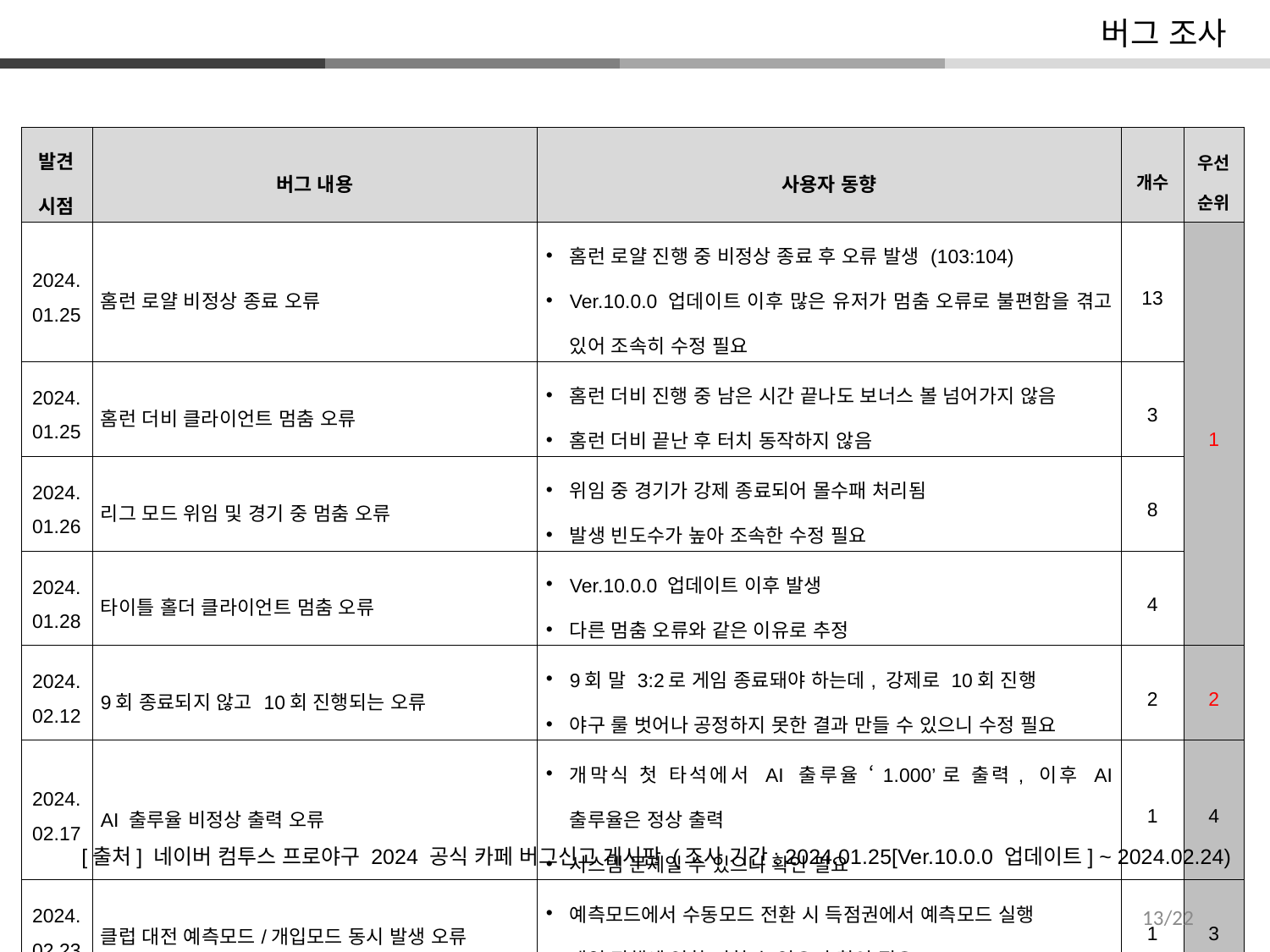

버그 조사
| 발견 시점 | 버그 내용 | 사용자 동향 | 개수 | 우선순위 |
| --- | --- | --- | --- | --- |
| 2024.01.25 | 홈런 로얄 비정상 종료 오류 | 홈런 로얄 진행 중 비정상 종료 후 오류 발생 (103:104) Ver.10.0.0 업데이트 이후 많은 유저가 멈춤 오류로 불편함을 겪고 있어 조속히 수정 필요 | 13 | 1 |
| 2024.01.25 | 홈런 더비 클라이언트 멈춤 오류 | 홈런 더비 진행 중 남은 시간 끝나도 보너스 볼 넘어가지 않음 홈런 더비 끝난 후 터치 동작하지 않음 | 3 |  |
| 2024.01.26 | 리그 모드 위임 및 경기 중 멈춤 오류 | 위임 중 경기가 강제 종료되어 몰수패 처리됨 발생 빈도수가 높아 조속한 수정 필요 | 8 |  |
| 2024.01.28 | 타이틀 홀더 클라이언트 멈춤 오류 | Ver.10.0.0 업데이트 이후 발생 다른 멈춤 오류와 같은 이유로 추정 | 4 |  |
| 2024.02.12 | 9회 종료되지 않고 10회 진행되는 오류 | 9회 말 3:2로 게임 종료돼야 하는데, 강제로 10회 진행 야구 룰 벗어나 공정하지 못한 결과 만들 수 있으니 수정 필요 | 2 | 2 |
| 2024.02.17 | AI 출루율 비정상 출력 오류 | 개막식 첫 타석에서 AI 출루율 ‘1.000’로 출력, 이후 AI 출루율은 정상 출력 시스템 문제일 수 있으니 확인 필요 | 1 | 4 |
| 2024.02.23 | 클럽 대전 예측모드/개입모드 동시 발생 오류 | 예측모드에서 수동모드 전환 시 득점권에서 예측모드 실행 게임 진행에 영향 미칠 수 있으니 확인 필요 | 1 | 3 |
[출처] 네이버 컴투스 프로야구 2024 공식 카페 버그신고 게시판 (조사 기간: 2024.01.25[Ver.10.0.0 업데이트] ~ 2024.02.24)
13/22